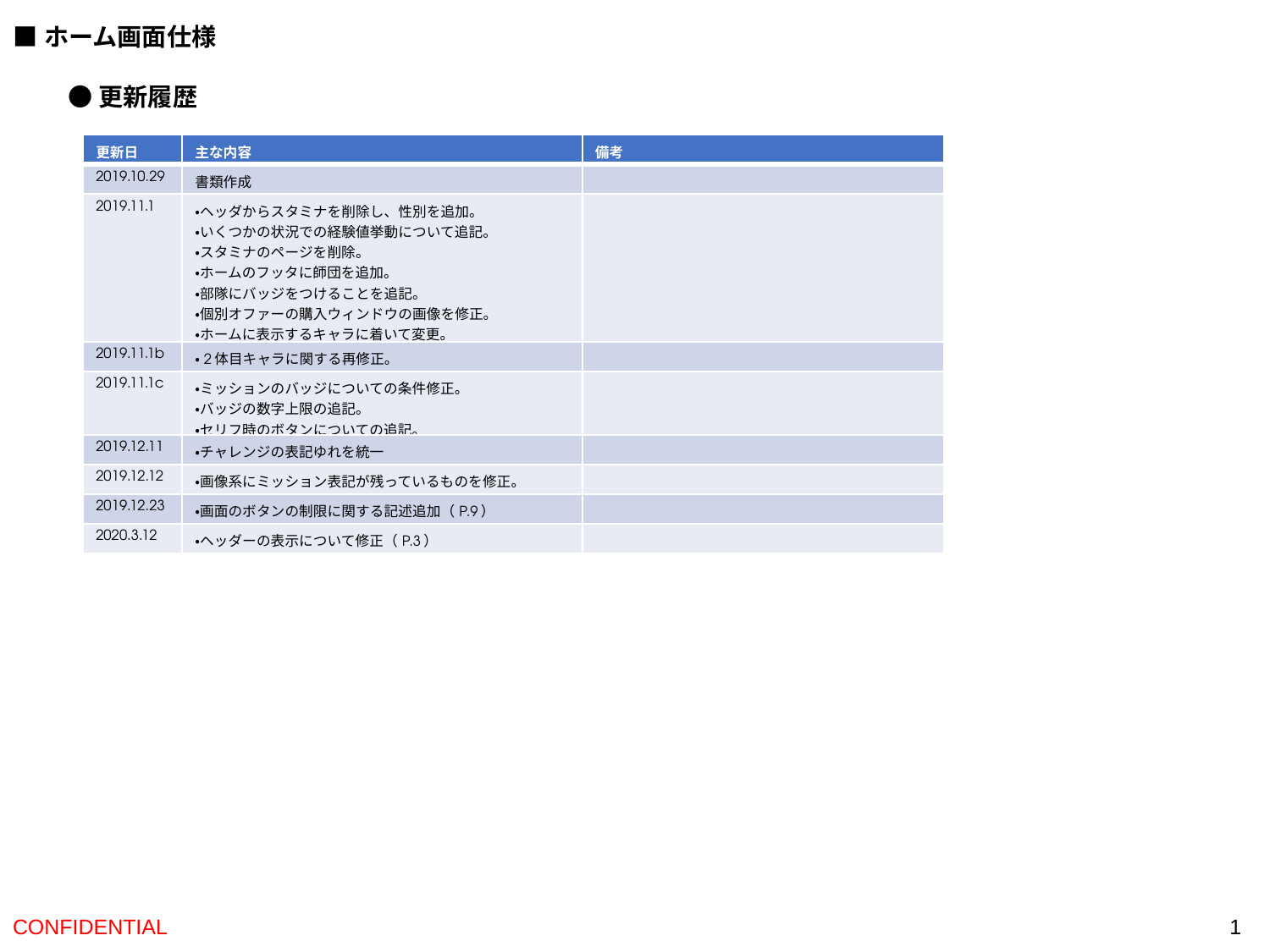

■ホーム画面仕様
●更新履歴
| 更新日 | 主な内容 | 備考 |
| --- | --- | --- |
| 2019.10.29 | 書類作成 |  |
| 2019.11.1 | ・ヘッダからスタミナを削除し、性別を追加。 ・いくつかの状況での経験値挙動について追記。 ・スタミナのページを削除。 ・ホームのフッタに師団を追加。 ・部隊にバッジをつけることを追記。 ・個別オファーの購入ウィンドウの画像を修正。 ・ホームに表示するキャラに着いて変更。 ・２体目キャラに関する仕様変更。 |  |
| 2019.11.1b | ・2体目キャラに関する再修正。 |  |
| 2019.11.1c | ・ミッションのバッジについての条件修正。 ・バッジの数字上限の追記。 ・セリフ時のボタンについての追記。 |  |
| 2019.12.11 | ・チャレンジの表記ゆれを統一 |  |
| 2019.12.12 | ・画像系にミッション表記が残っているものを修正。 |  |
| 2019.12.23 | ・画面のボタンの制限に関する記述追加（P.9） |  |
| 2020.3.12 | ・ヘッダーの表示について修正（P.3） |  |
1
CONFIDENTIAL